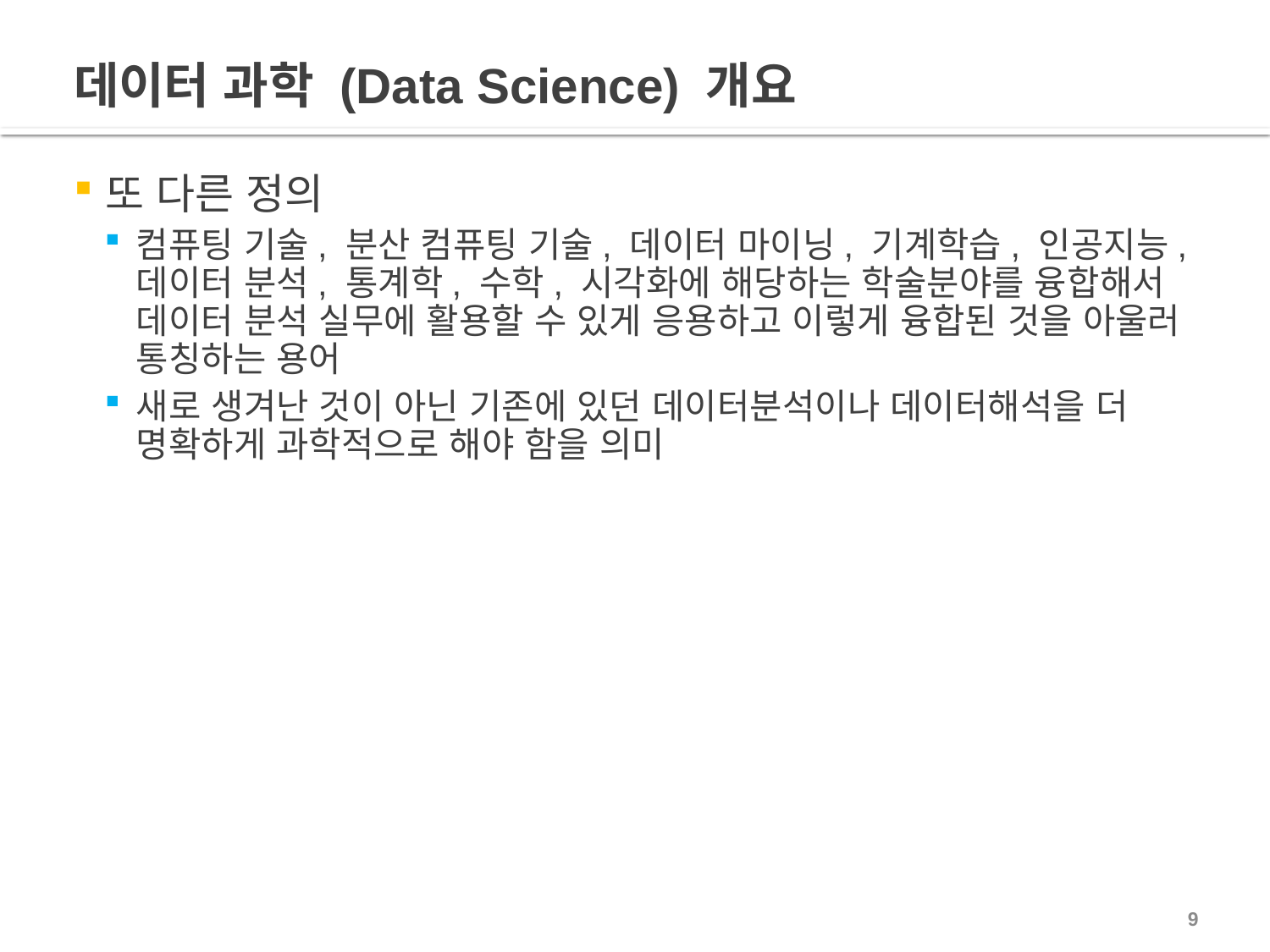

# 데이터 과학 (Data Science) 개요
또 다른 정의
컴퓨팅 기술, 분산 컴퓨팅 기술, 데이터 마이닝, 기계학습, 인공지능, 데이터 분석, 통계학, 수학, 시각화에 해당하는 학술분야를 융합해서 데이터 분석 실무에 활용할 수 있게 응용하고 이렇게 융합된 것을 아울러 통칭하는 용어
새로 생겨난 것이 아닌 기존에 있던 데이터분석이나 데이터해석을 더 명확하게 과학적으로 해야 함을 의미

9